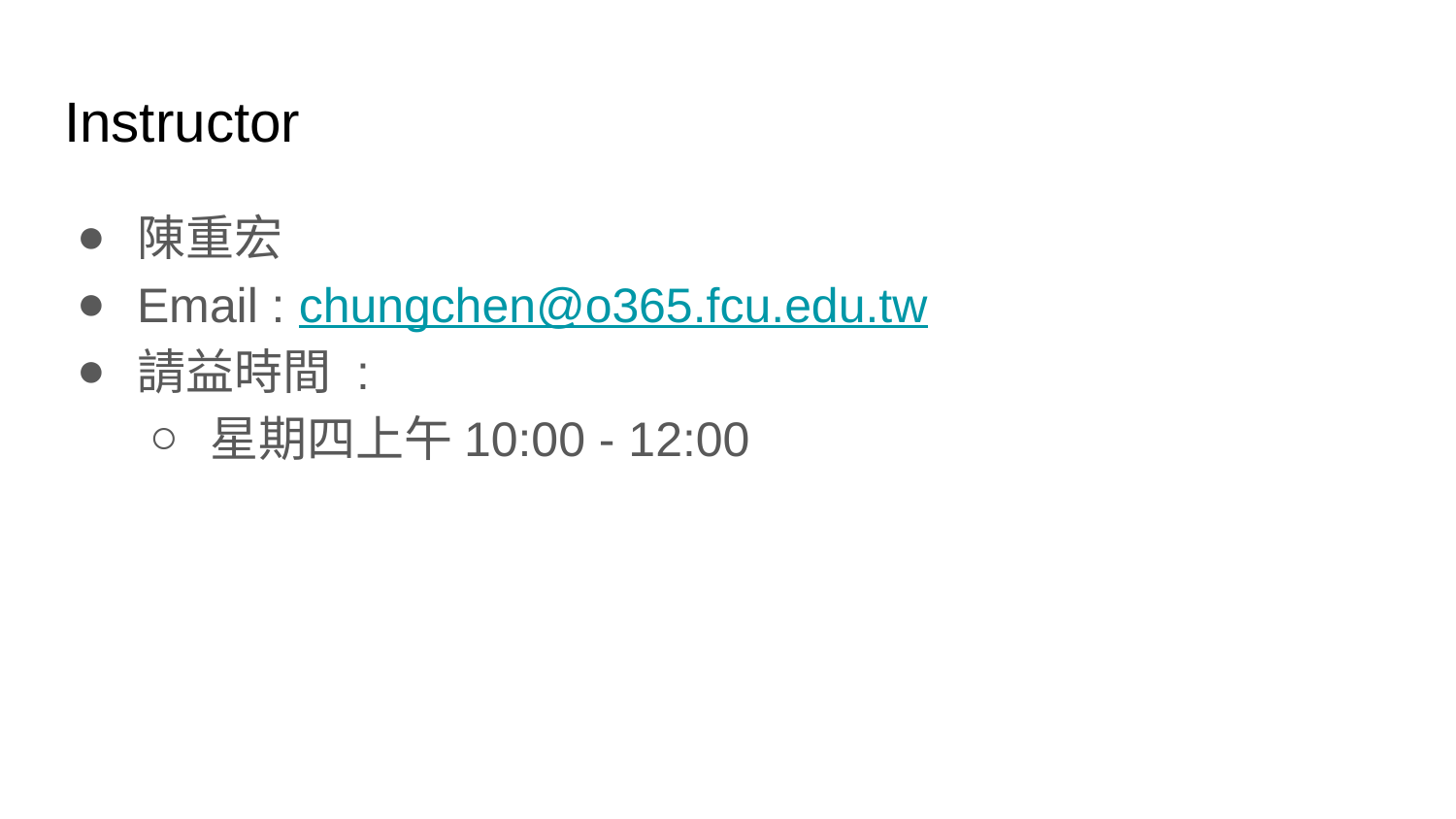

# Instructor
陳重宏
Email : chungchen@o365.fcu.edu.tw
請益時間 :
星期四上午10:00 - 12:00